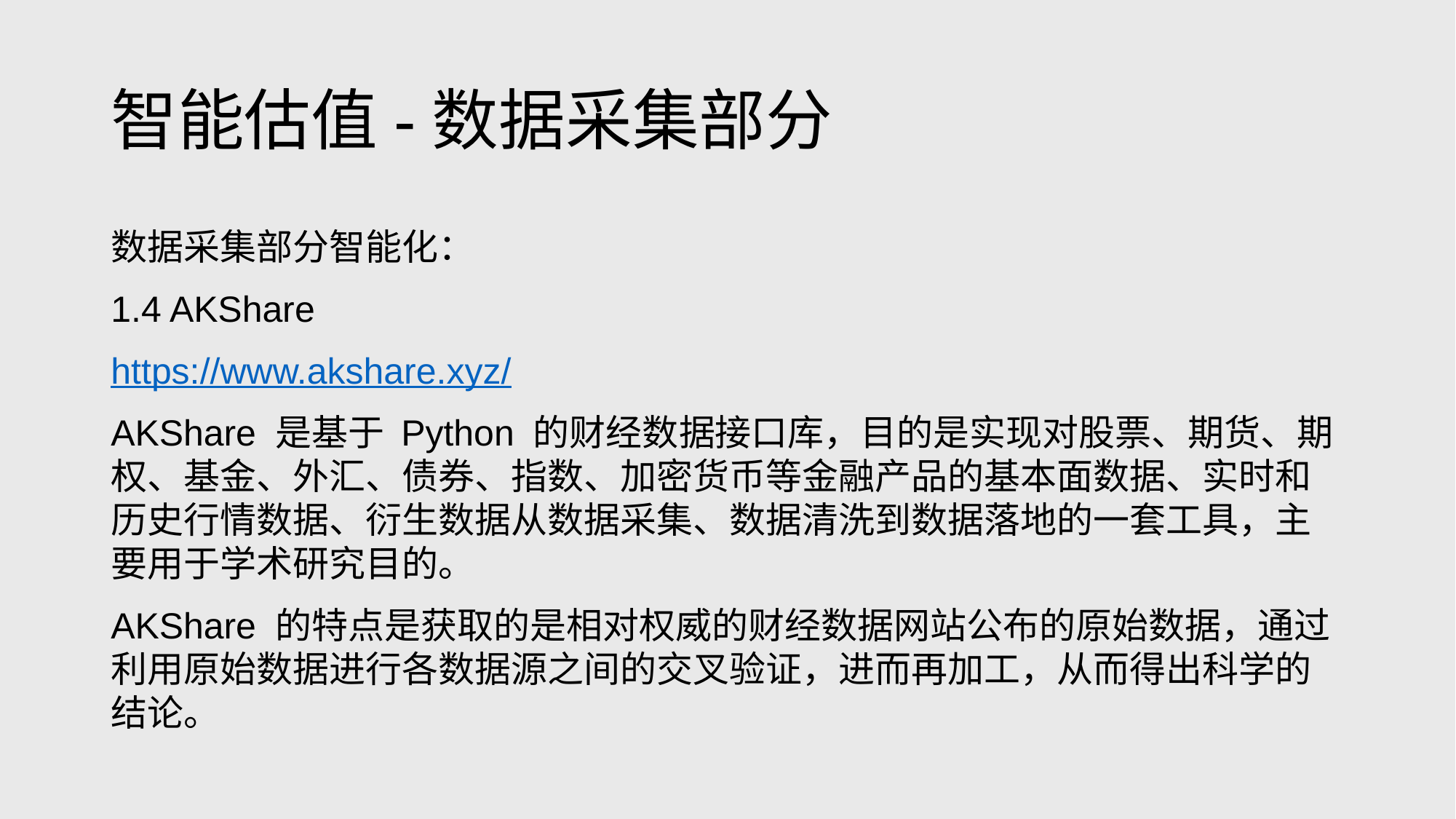

# 智能估值-数据采集部分
数据采集部分智能化：
1.4 AKShare
https://www.akshare.xyz/
AKShare 是基于 Python 的财经数据接口库，目的是实现对股票、期货、期权、基金、外汇、债券、指数、加密货币等金融产品的基本面数据、实时和历史行情数据、衍生数据从数据采集、数据清洗到数据落地的一套工具，主要用于学术研究目的。
AKShare 的特点是获取的是相对权威的财经数据网站公布的原始数据，通过利用原始数据进行各数据源之间的交叉验证，进而再加工，从而得出科学的结论。